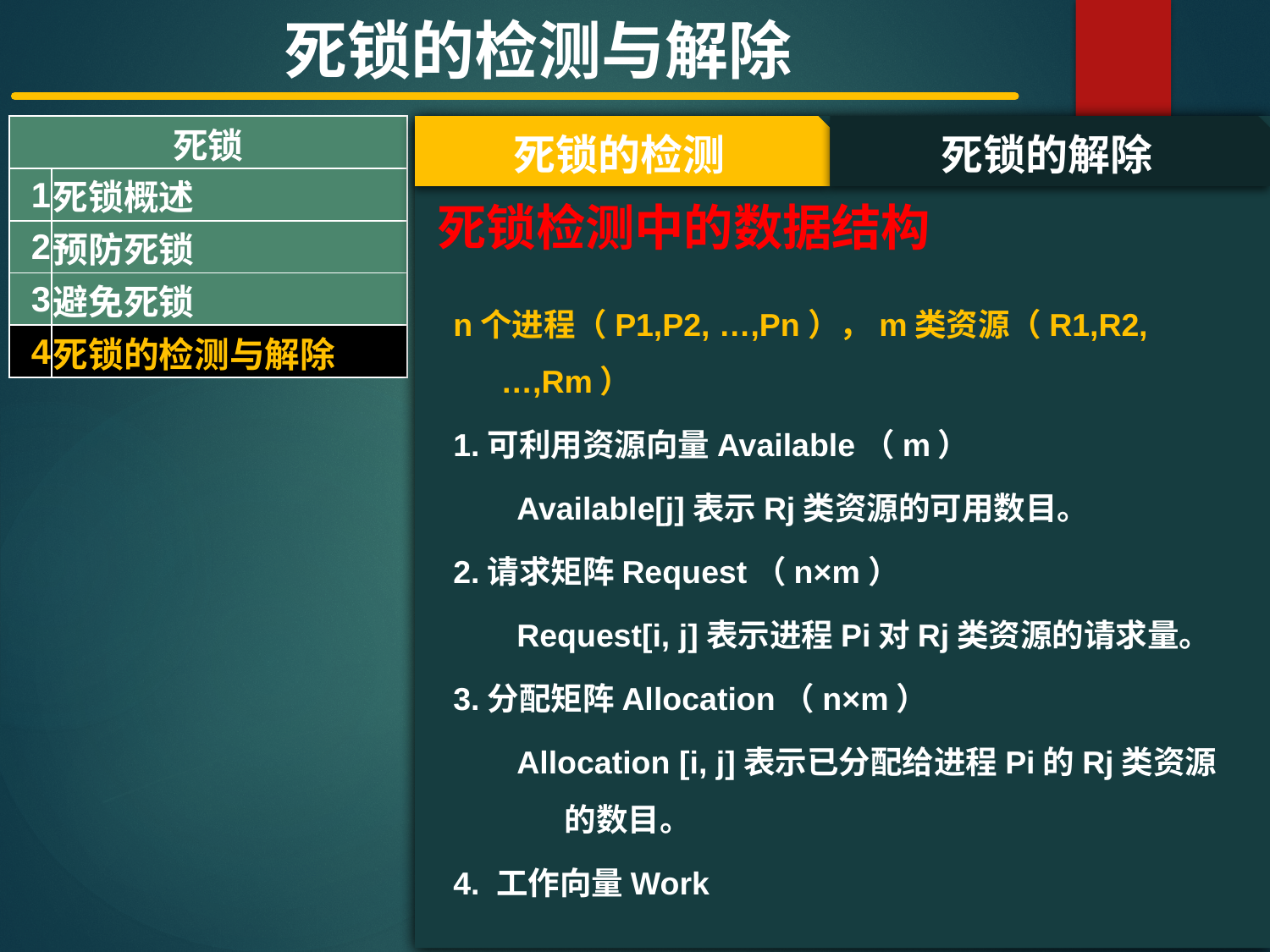

死锁的检测与解除
| 死锁 |  |
| --- | --- |
| 1 | 死锁概述 |
| 2 | 预防死锁 |
| 3 | 避免死锁 |
| 4 | 死锁的检测与解除 |
#
死锁的检测
死锁的解除
死锁检测中的数据结构
n个进程（P1,P2, …,Pn），m类资源（R1,R2, …,Rm）
1.可利用资源向量Available（m）
Available[j]表示Rj类资源的可用数目。
2.请求矩阵Request（n×m）
Request[i, j]表示进程Pi对Rj类资源的请求量。
3.分配矩阵Allocation（n×m）
Allocation [i, j]表示已分配给进程Pi的Rj类资源的数目。
4. 工作向量Work